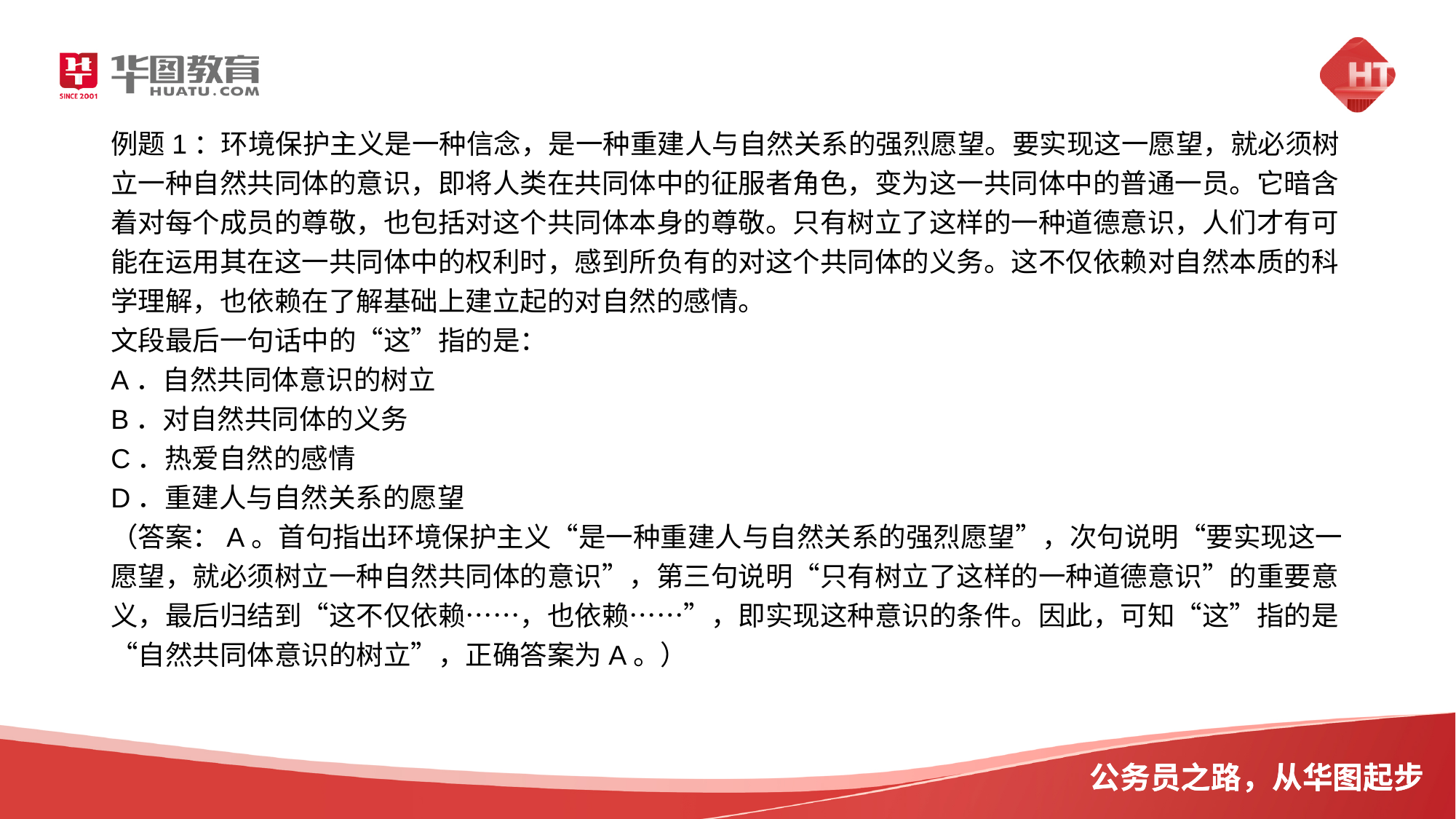

例题1：环境保护主义是一种信念，是一种重建人与自然关系的强烈愿望。要实现这一愿望，就必须树立一种自然共同体的意识，即将人类在共同体中的征服者角色，变为这一共同体中的普通一员。它暗含着对每个成员的尊敬，也包括对这个共同体本身的尊敬。只有树立了这样的一种道德意识，人们才有可能在运用其在这一共同体中的权利时，感到所负有的对这个共同体的义务。这不仅依赖对自然本质的科学理解，也依赖在了解基础上建立起的对自然的感情。
文段最后一句话中的“这”指的是：
A．自然共同体意识的树立
B．对自然共同体的义务
C．热爱自然的感情
D．重建人与自然关系的愿望
（答案：A。首句指出环境保护主义“是一种重建人与自然关系的强烈愿望”，次句说明“要实现这一愿望，就必须树立一种自然共同体的意识”，第三句说明“只有树立了这样的一种道德意识”的重要意义，最后归结到“这不仅依赖……，也依赖……”，即实现这种意识的条件。因此，可知“这”指的是“自然共同体意识的树立”，正确答案为A。）